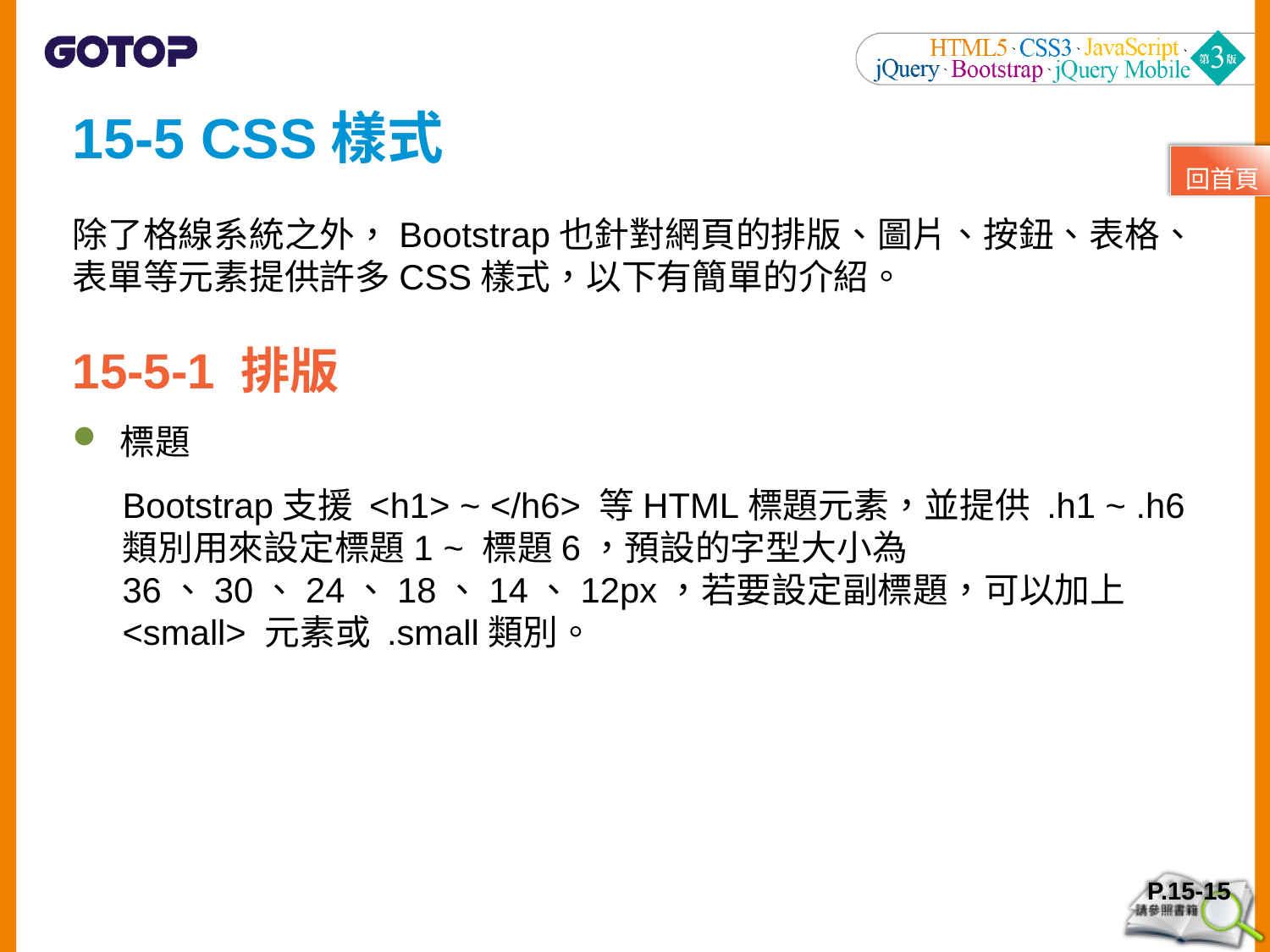

15-5 CSS樣式

除了格線系統之外，Bootstrap也針對網頁的排版、圖片、按鈕、表格、表單等元素提供許多CSS樣式，以下有簡單的介紹。

15-5-1 排版
標題
Bootstrap支援 <h1> ~ </h6> 等HTML標題元素，並提供 .h1 ~ .h6類別用來設定標題1 ~ 標題6，預設的字型大小為36、30、24、18、14、12px，若要設定副標題，可以加上 <small> 元素或 .small類別。

回首頁
P.15-15